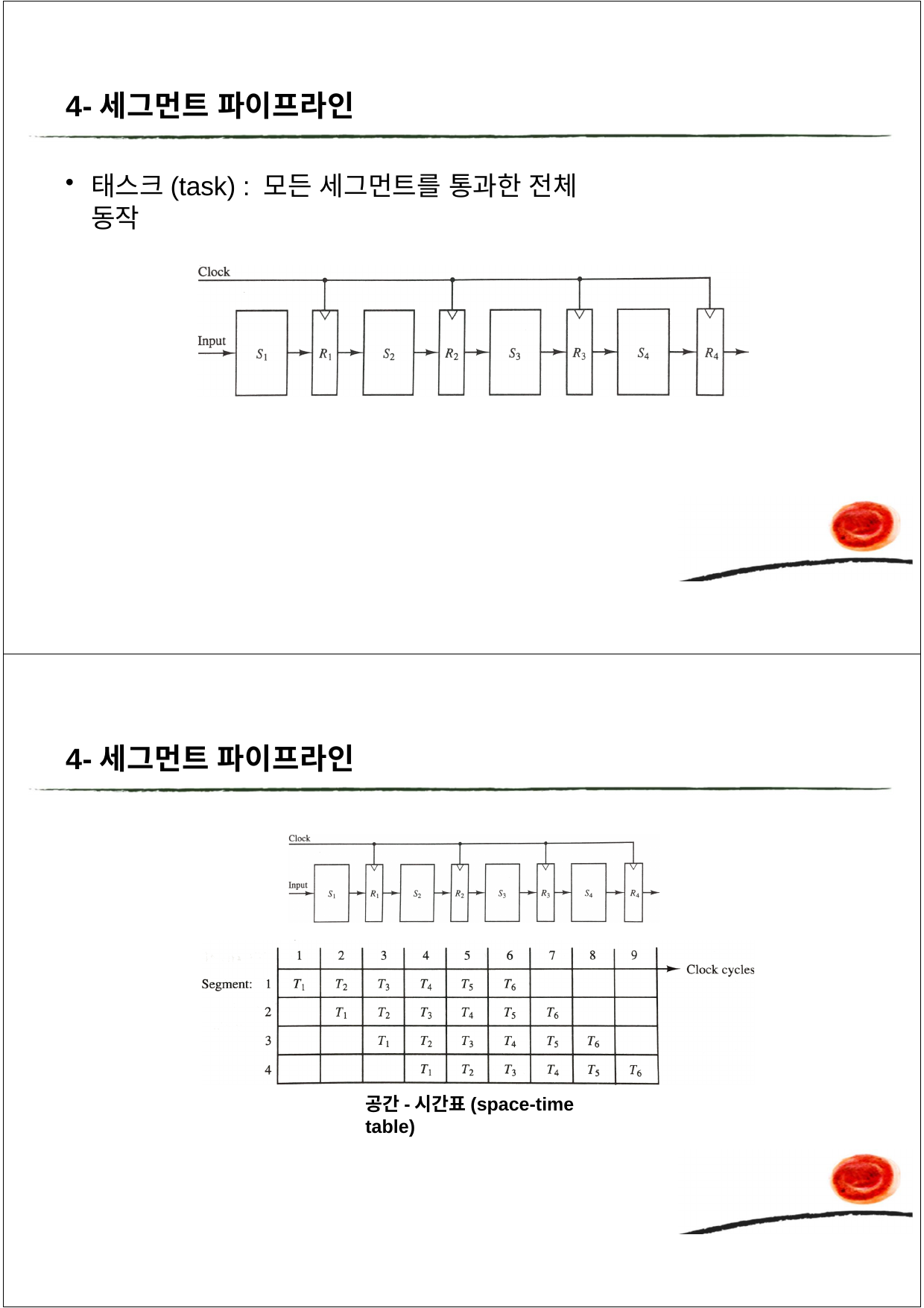

4-세그먼트 파이프라인

태스크(task) : 모든 세그먼트를 통과한 전체 동작

4-세그먼트 파이프라인

공간-시간표(space-time table)